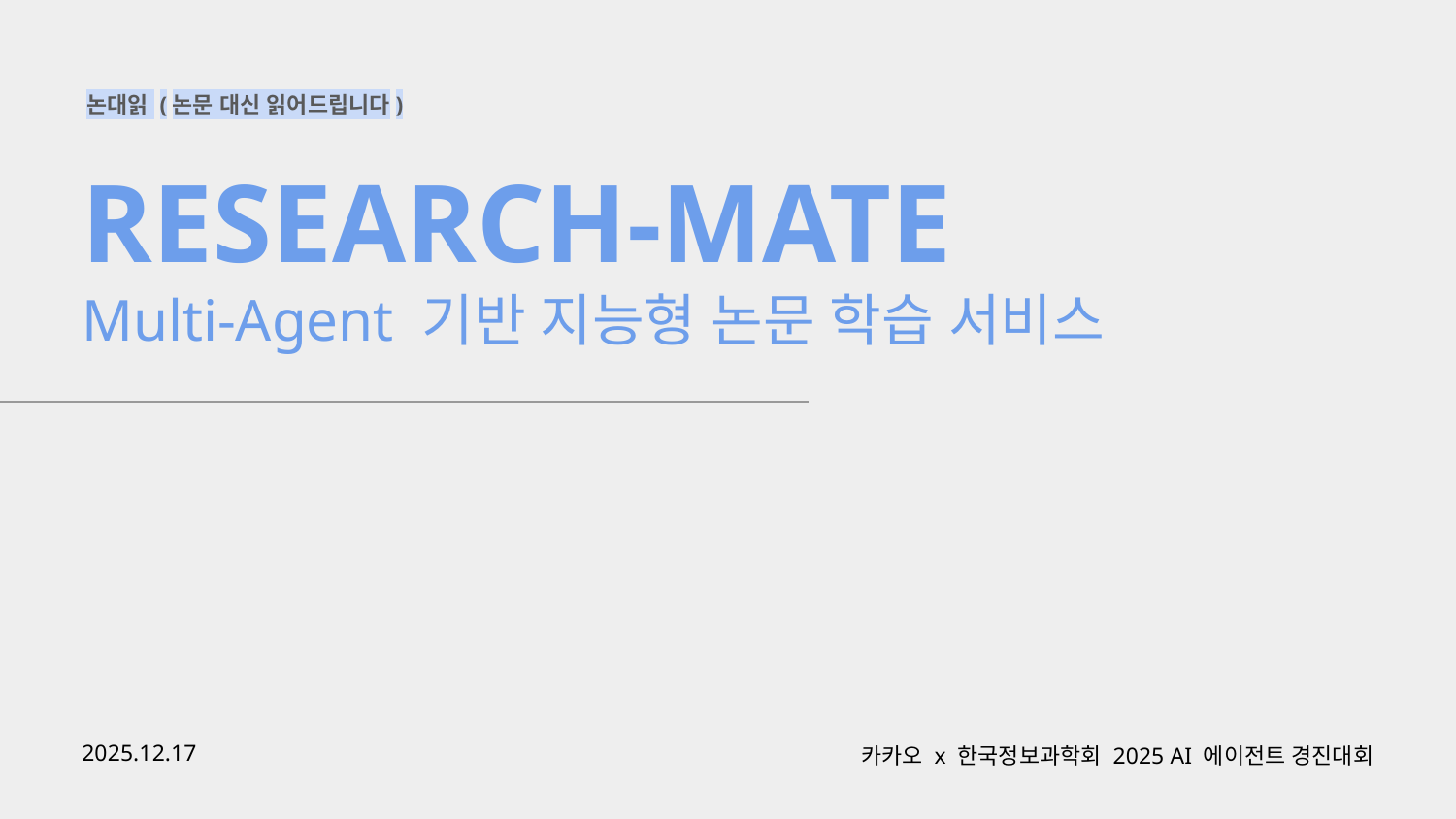

논대읽 (논문 대신 읽어드립니다)
RESEARCH-MATE
Multi-Agent 기반 지능형 논문 학습 서비스

2025.12.17
카카오 x 한국정보과학회 2025 AI 에이전트 경진대회